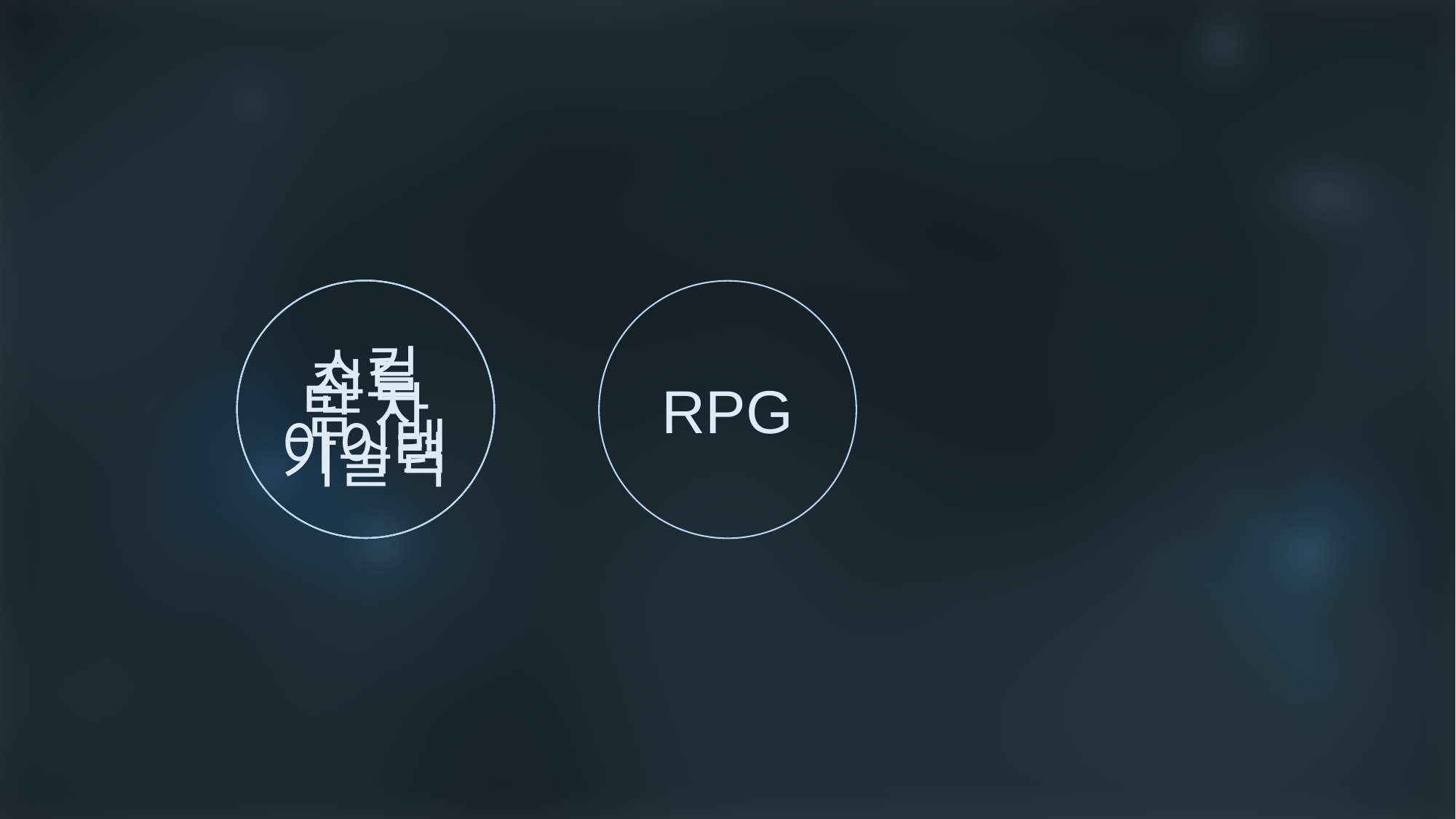

스킬
아이템

전투
기술력

탐 사

RPG